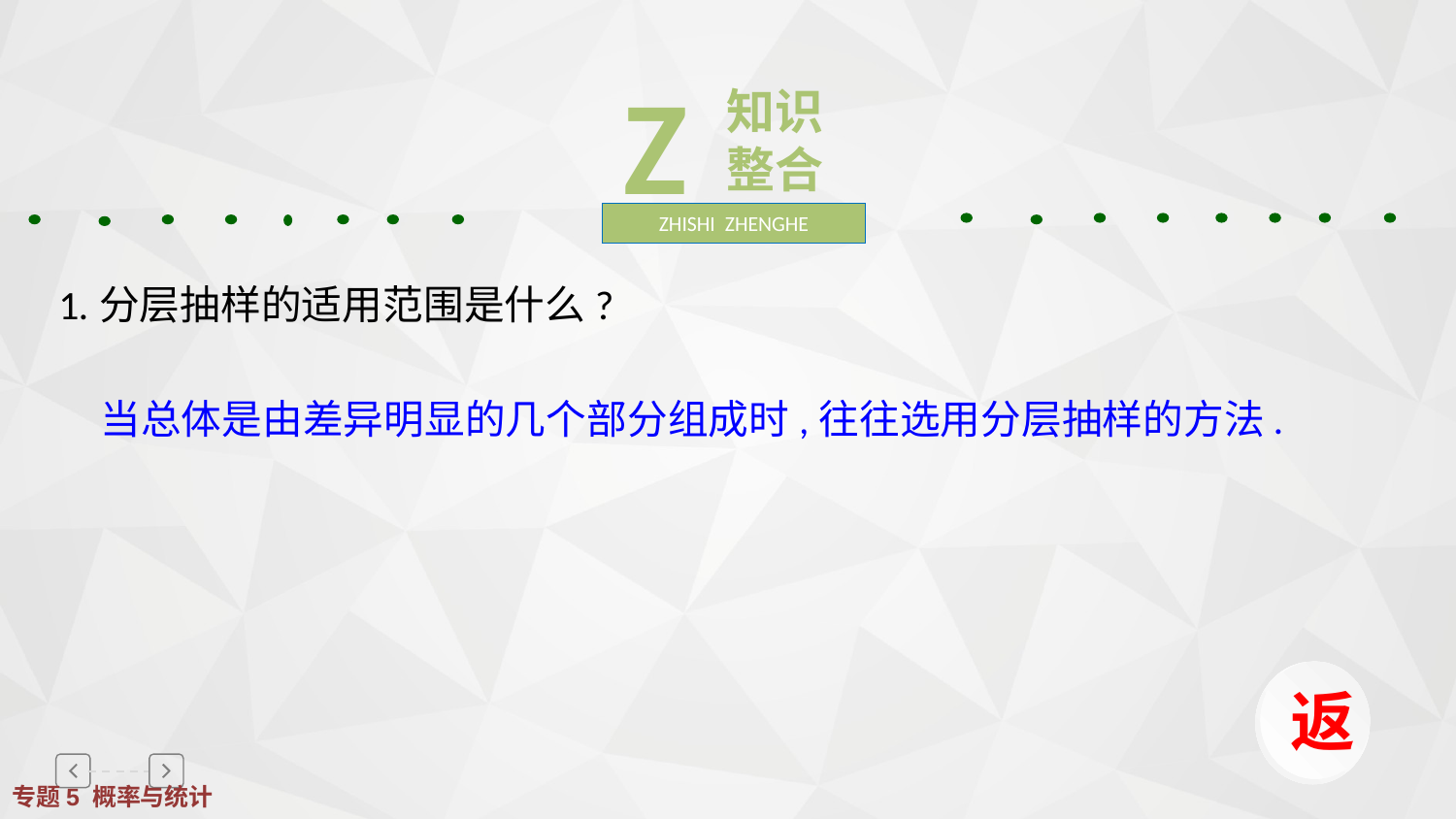

Z
知识整合
ZHISHI  ZHENGHE

1.分层抽样的适用范围是什么?
当总体是由差异明显的几个部分组成时,往往选用分层抽样的方法.
返